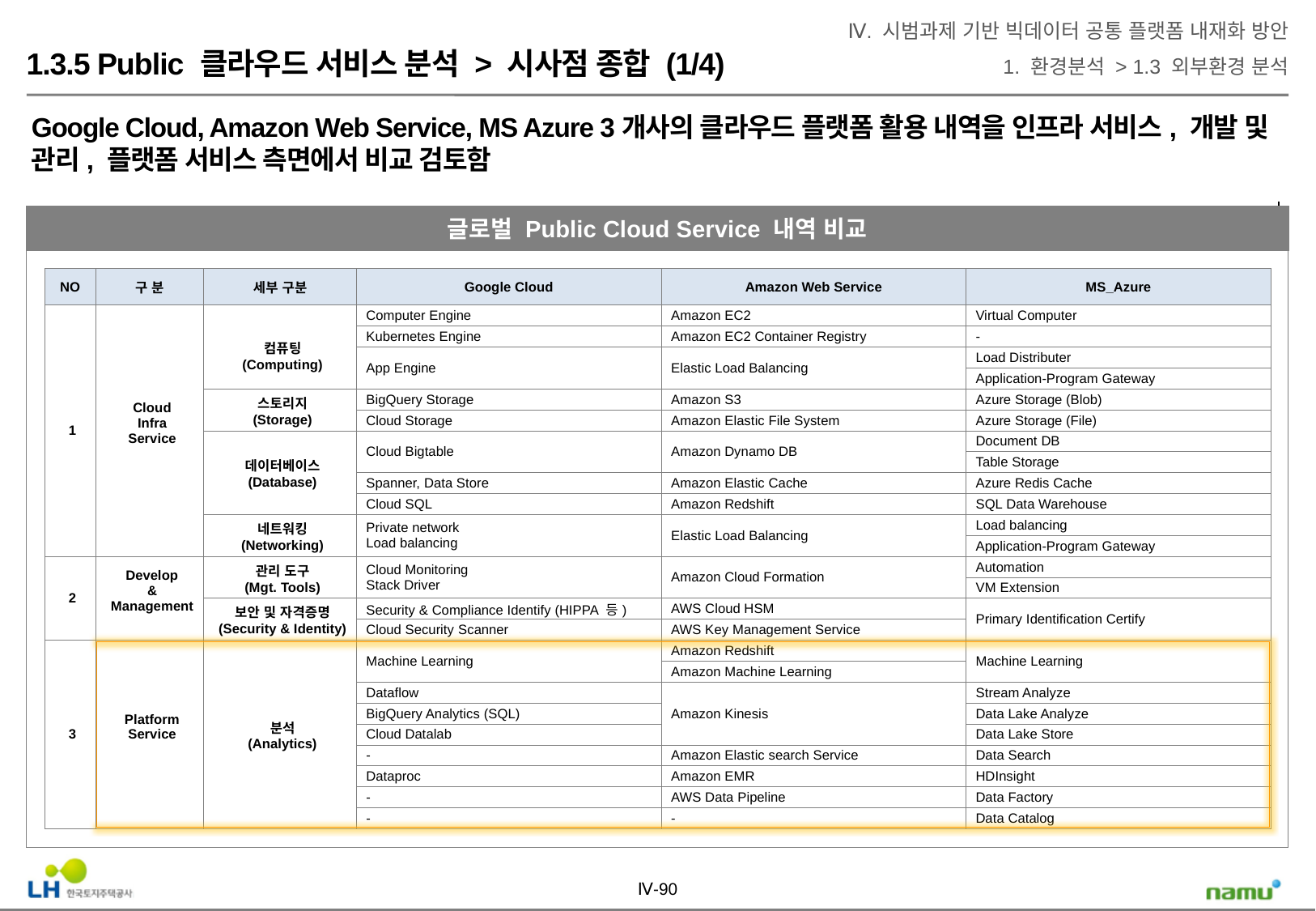

Ⅳ. 시범과제 기반 빅데이터 공통 플랫폼 내재화 방안
1. 환경분석 > 1.3 외부환경 분석
1.3.5 Public 클라우드 서비스 분석 > 시사점 종합 (1/4)
Google Cloud, Amazon Web Service, MS Azure 3개사의 클라우드 플랫폼 활용 내역을 인프라 서비스, 개발 및 관리, 플랫폼 서비스 측면에서 비교 검토함
글로벌 Public Cloud Service 내역 비교

| NO | 구 분 | 세부 구분 | Google Cloud | Amazon Web Service | MS\_Azure |
| --- | --- | --- | --- | --- | --- |
| 1 | Cloud Infra Service | 컴퓨팅 (Computing) | Computer Engine | Amazon EC2 | Virtual Computer |
|  |  |  | Kubernetes Engine | Amazon EC2 Container Registry | - |
|  |  |  | App Engine | Elastic Load Balancing | Load Distributer |
|  |  |  |  |  | Application-Program Gateway |
|  |  | 스토리지 (Storage) | BigQuery Storage | Amazon S3 | Azure Storage (Blob) |
|  |  |  | Cloud Storage | Amazon Elastic File System | Azure Storage (File) |
|  |  | 데이터베이스 (Database) | Cloud Bigtable | Amazon Dynamo DB | Document DB |
|  |  |  |  |  | Table Storage |
|  |  |  | Spanner, Data Store | Amazon Elastic Cache | Azure Redis Cache |
|  |  |  | Cloud SQL | Amazon Redshift | SQL Data Warehouse |
|  |  | 네트워킹 (Networking) | Private network Load balancing | Elastic Load Balancing | Load balancing |
|  |  |  |  |  | Application-Program Gateway |
| 2 | Develop & Management | 관리 도구 (Mgt. Tools) | Cloud Monitoring Stack Driver | Amazon Cloud Formation | Automation |
|  |  |  |  |  | VM Extension |
|  |  | 보안 및 자격증명 (Security & Identity) | Security & Compliance Identify (HIPPA 등) | AWS Cloud HSM | Primary Identification Certify |
|  |  |  | Cloud Security Scanner | AWS Key Management Service |  |
| 3 | Platform Service | 분석 (Analytics) | Machine Learning | Amazon Redshift | Machine Learning |
|  |  |  |  | Amazon Machine Learning |  |
|  |  |  | Dataflow | Amazon Kinesis | Stream Analyze |
|  |  |  | BigQuery Analytics (SQL) |  | Data Lake Analyze |
|  |  |  | Cloud Datalab |  | Data Lake Store |
|  |  |  | - | Amazon Elastic search Service | Data Search |
|  |  |  | Dataproc | Amazon EMR | HDInsight |
|  |  |  | - | AWS Data Pipeline | Data Factory |
|  |  |  | - | - | Data Catalog |